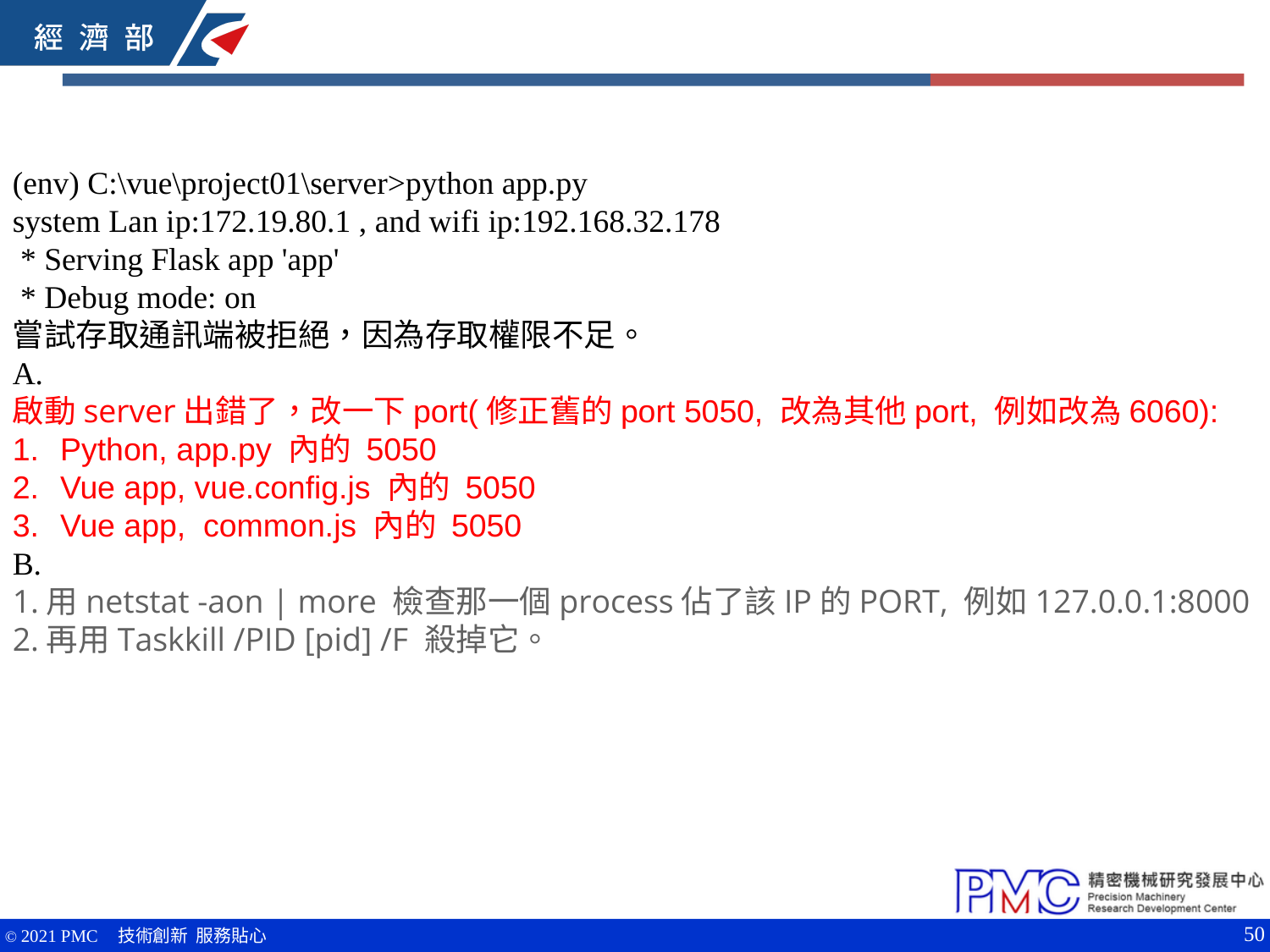

(env) C:\vue\project01\server>python app.py
system Lan ip:172.19.80.1 , and wifi ip:192.168.32.178
 * Serving Flask app 'app'
 * Debug mode: on
嘗試存取通訊端被拒絕，因為存取權限不足。
A.
啟動server出錯了，改一下port(修正舊的port 5050, 改為其他port, 例如改為6060):
Python, app.py 內的 5050
Vue app, vue.config.js 內的 5050
Vue app,  common.js 內的 5050
B.
1.用netstat -aon | more 檢查那一個process佔了該IP的PORT, 例如127.0.0.1:8000
2.再用Taskkill /PID [pid] /F 殺掉它。
50